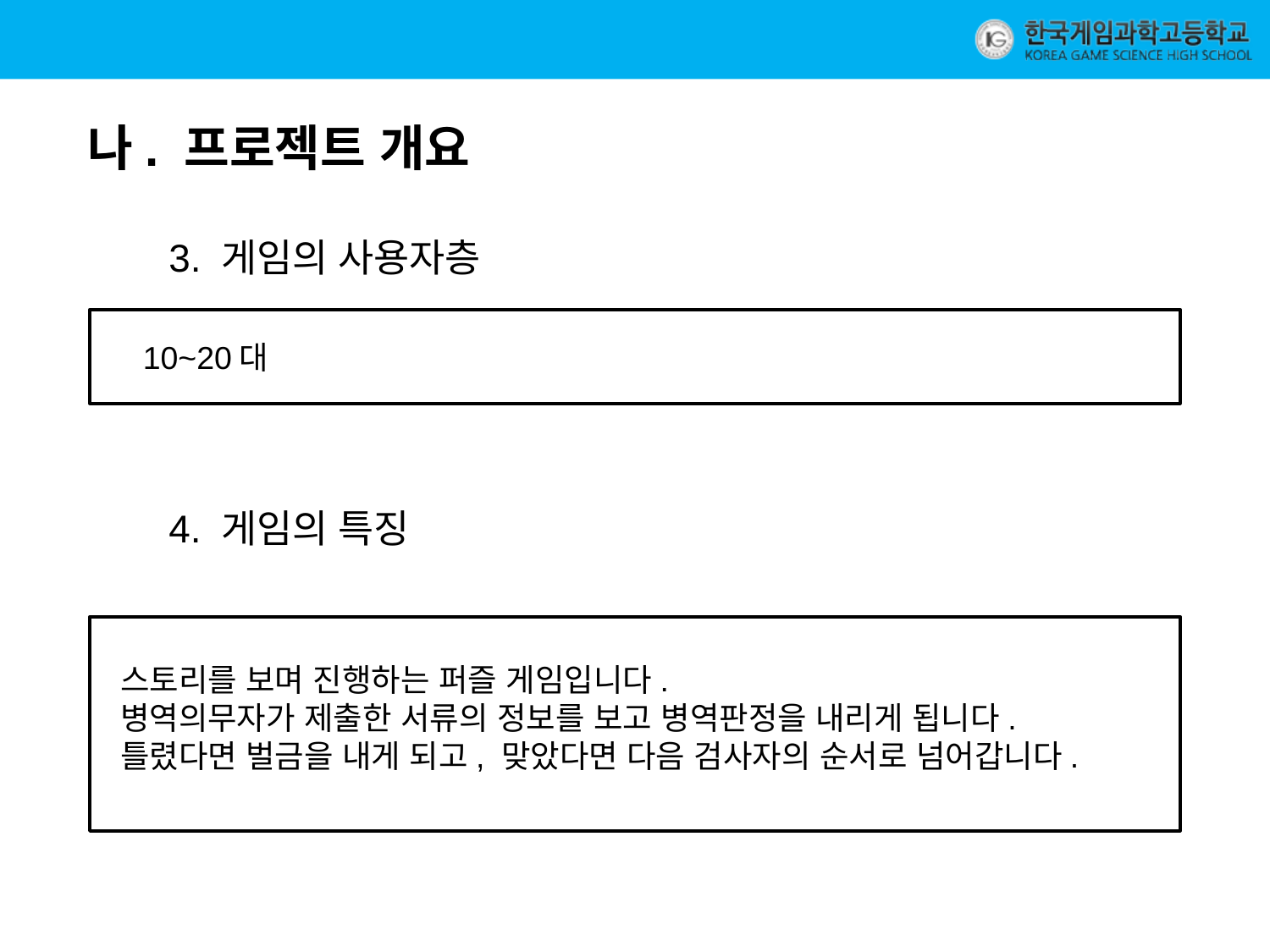

나. 프로젝트 개요
3. 게임의 사용자층

 10~20대
4. 게임의 특징

스토리를 보며 진행하는 퍼즐 게임입니다.
병역의무자가 제출한 서류의 정보를 보고 병역판정을 내리게 됩니다.
틀렸다면 벌금을 내게 되고, 맞았다면 다음 검사자의 순서로 넘어갑니다.